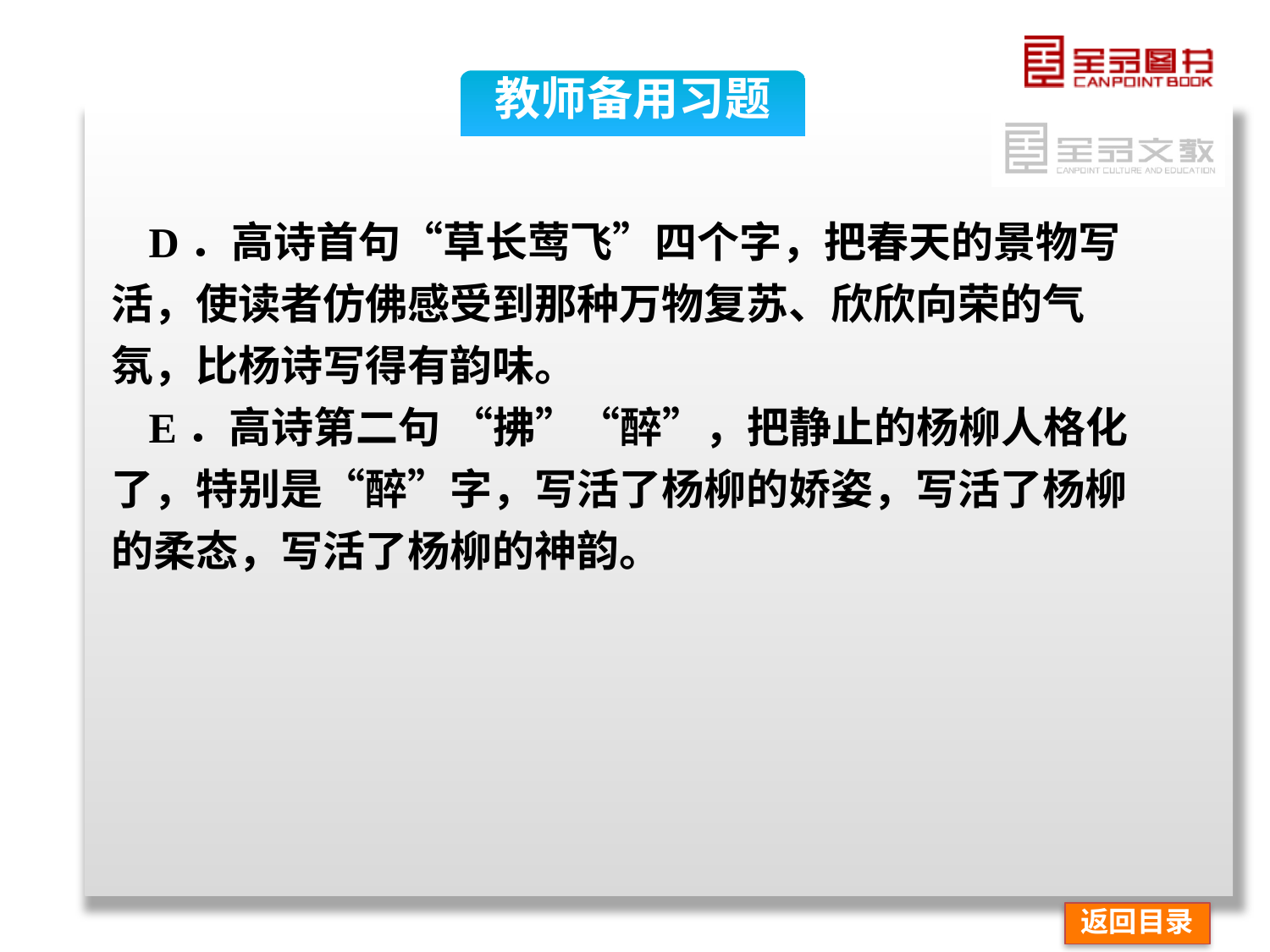

教师备用习题
D．高诗首句“草长莺飞”四个字，把春天的景物写活，使读者仿佛感受到那种万物复苏、欣欣向荣的气氛，比杨诗写得有韵味。
E．高诗第二句 “拂”“醉”，把静止的杨柳人格化了，特别是“醉”字，写活了杨柳的娇姿，写活了杨柳的柔态，写活了杨柳的神韵。

返回目录